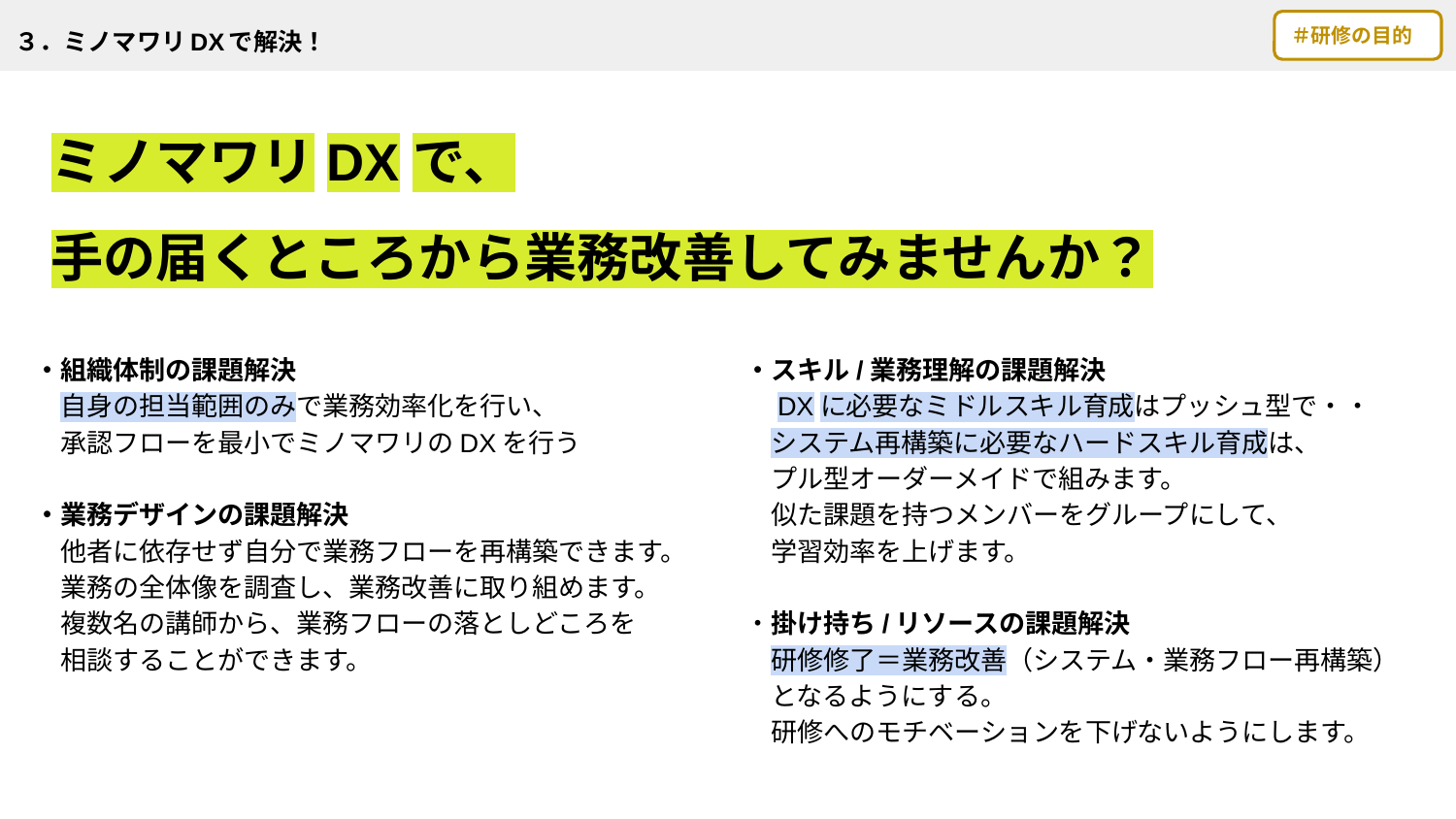

# ３．ミノマワリDXで解決！
＃研修の目的
ミノマワリDXで、
手の届くところから業務改善してみませんか？
・組織体制の課題解決
　自身の担当範囲のみで業務効率化を行い、
　承認フローを最小でミノマワリのDXを行う

・業務デザインの課題解決
　他者に依存せず自分で業務フローを再構築できます。
　業務の全体像を調査し、業務改善に取り組めます。
　複数名の講師から、業務フローの落としどころを
　相談することができます。
・スキル/業務理解の課題解決
　DXに必要なミドルスキル育成はプッシュ型で・・
　システム再構築に必要なハードスキル育成は、
　プル型オーダーメイドで組みます。
　似た課題を持つメンバーをグループにして、
　学習効率を上げます。

・掛け持ち/リソースの課題解決
　研修修了＝業務改善（システム・業務フロー再構築）　となるようにする。
　研修へのモチベーションを下げないようにします。